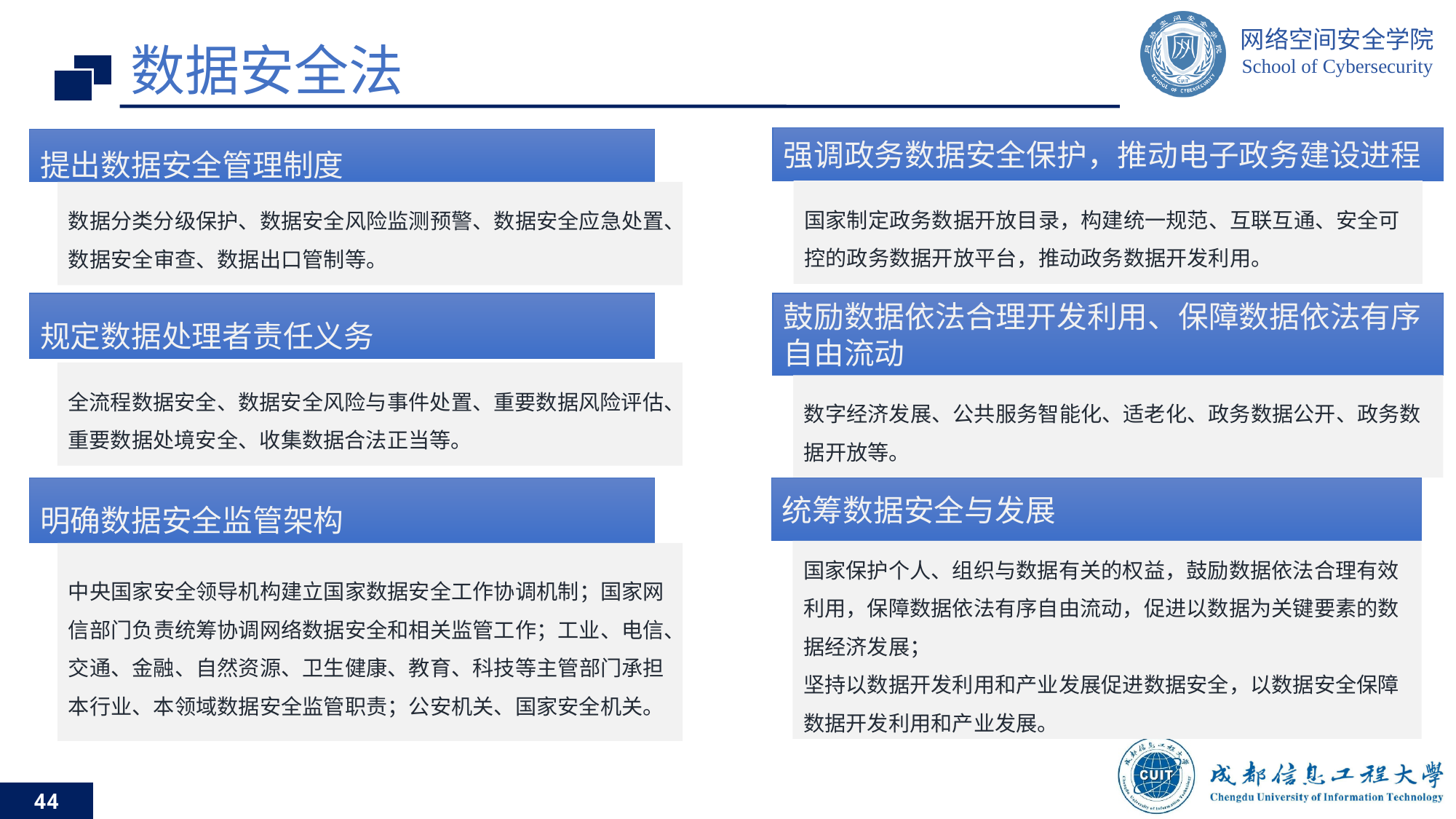

数据安全法
强调政务数据安全保护，推动电子政务建设进程
国家制定政务数据开放目录，构建统一规范、互联互通、安全可控的政务数据开放平台，推动政务数据开发利用。
提出数据安全管理制度
数据分类分级保护、数据安全风险监测预警、数据安全应急处置、数据安全审查、数据出口管制等。
规定数据处理者责任义务
全流程数据安全、数据安全风险与事件处置、重要数据风险评估、重要数据处境安全、收集数据合法正当等。
鼓励数据依法合理开发利用、保障数据依法有序自由流动
数字经济发展、公共服务智能化、适老化、政务数据公开、政务数据开放等。
明确数据安全监管架构
中央国家安全领导机构建立国家数据安全工作协调机制；国家网信部门负责统筹协调网络数据安全和相关监管工作；工业、电信、交通、金融、自然资源、卫生健康、教育、科技等主管部门承担本行业、本领域数据安全监管职责；公安机关、国家安全机关。
统筹数据安全与发展
国家保护个人、组织与数据有关的权益，鼓励数据依法合理有效利用，保障数据依法有序自由流动，促进以数据为关键要素的数据经济发展；
坚持以数据开发利用和产业发展促进数据安全，以数据安全保障数据开发利用和产业发展。
44